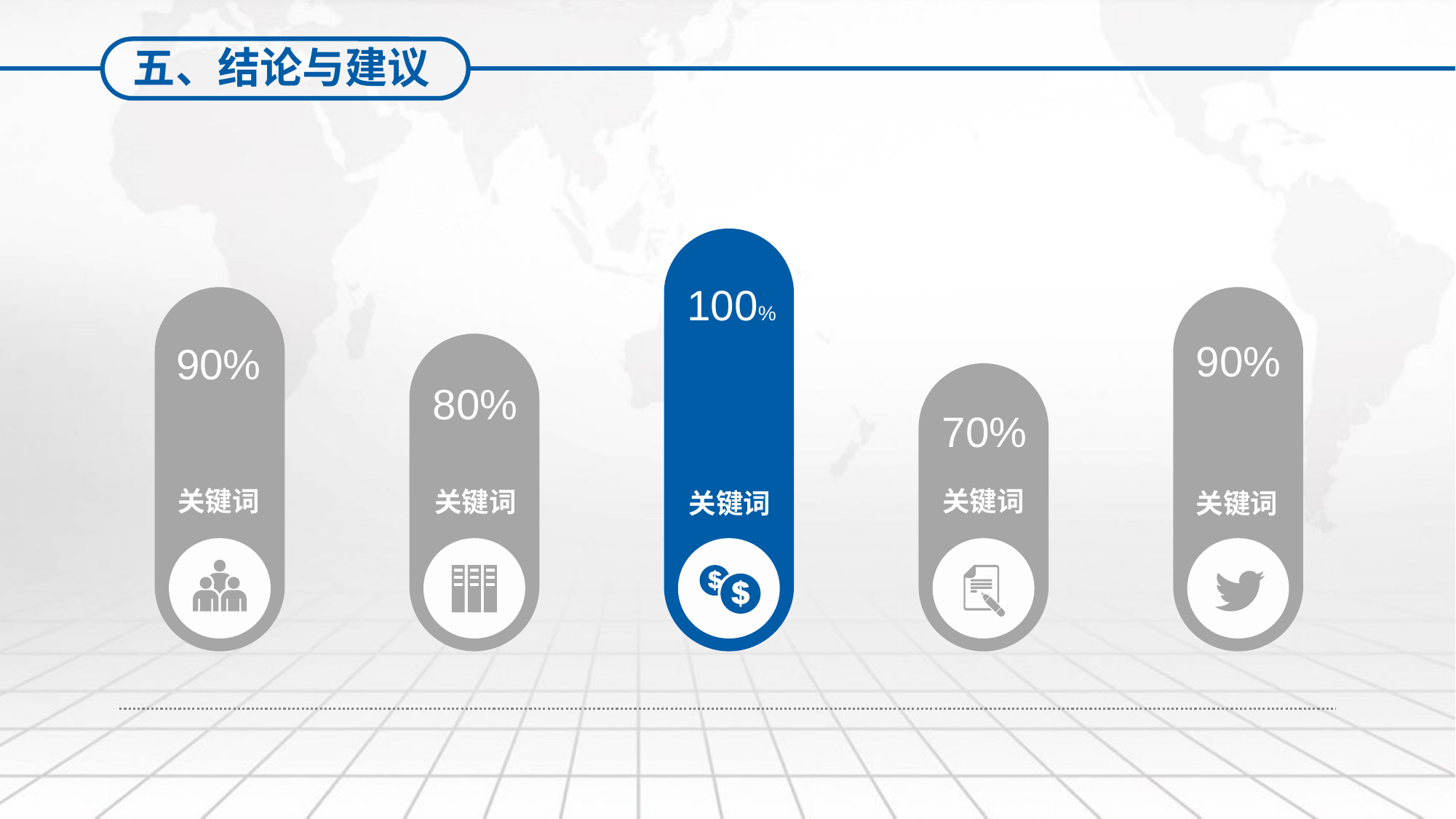

五、结论与建议

100%
关键词

90%
关键词

90%
关键词

80%
关键词

70%
关键词